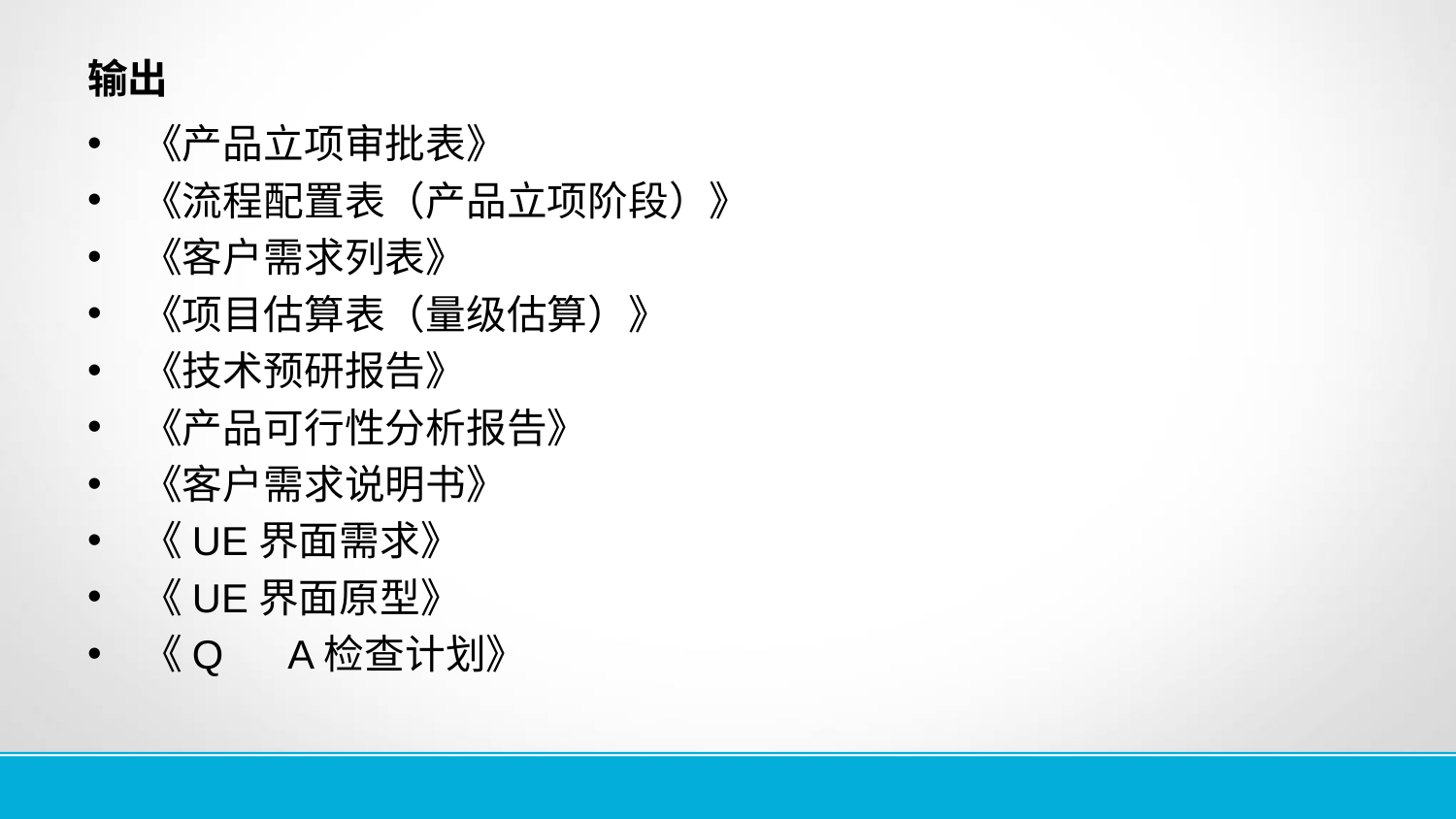

# 输出
《产品立项审批表》
《流程配置表（产品立项阶段）》
《客户需求列表》
《项目估算表（量级估算）》
《技术预研报告》
《产品可行性分析报告》
《客户需求说明书》
《UE界面需求》
《UE界面原型》
《Q	A检查计划》